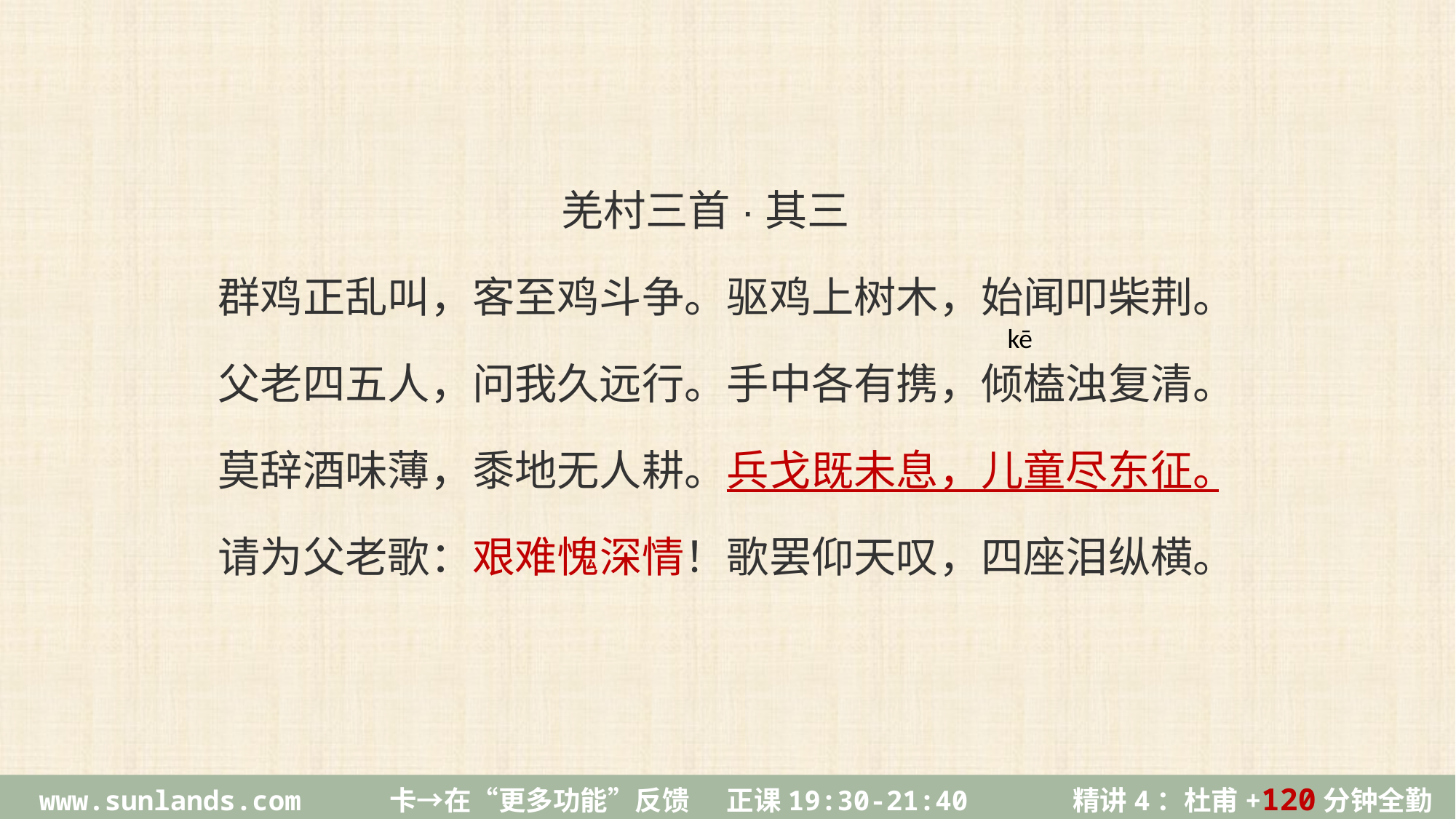

羌村三首·其三
群鸡正乱叫，客至鸡斗争。驱鸡上树木，始闻叩柴荆。
父老四五人，问我久远行。手中各有携，倾榼浊复清。
莫辞酒味薄，黍地无人耕。兵戈既未息，儿童尽东征。
请为父老歌：艰难愧深情！歌罢仰天叹，四座泪纵横。
kē